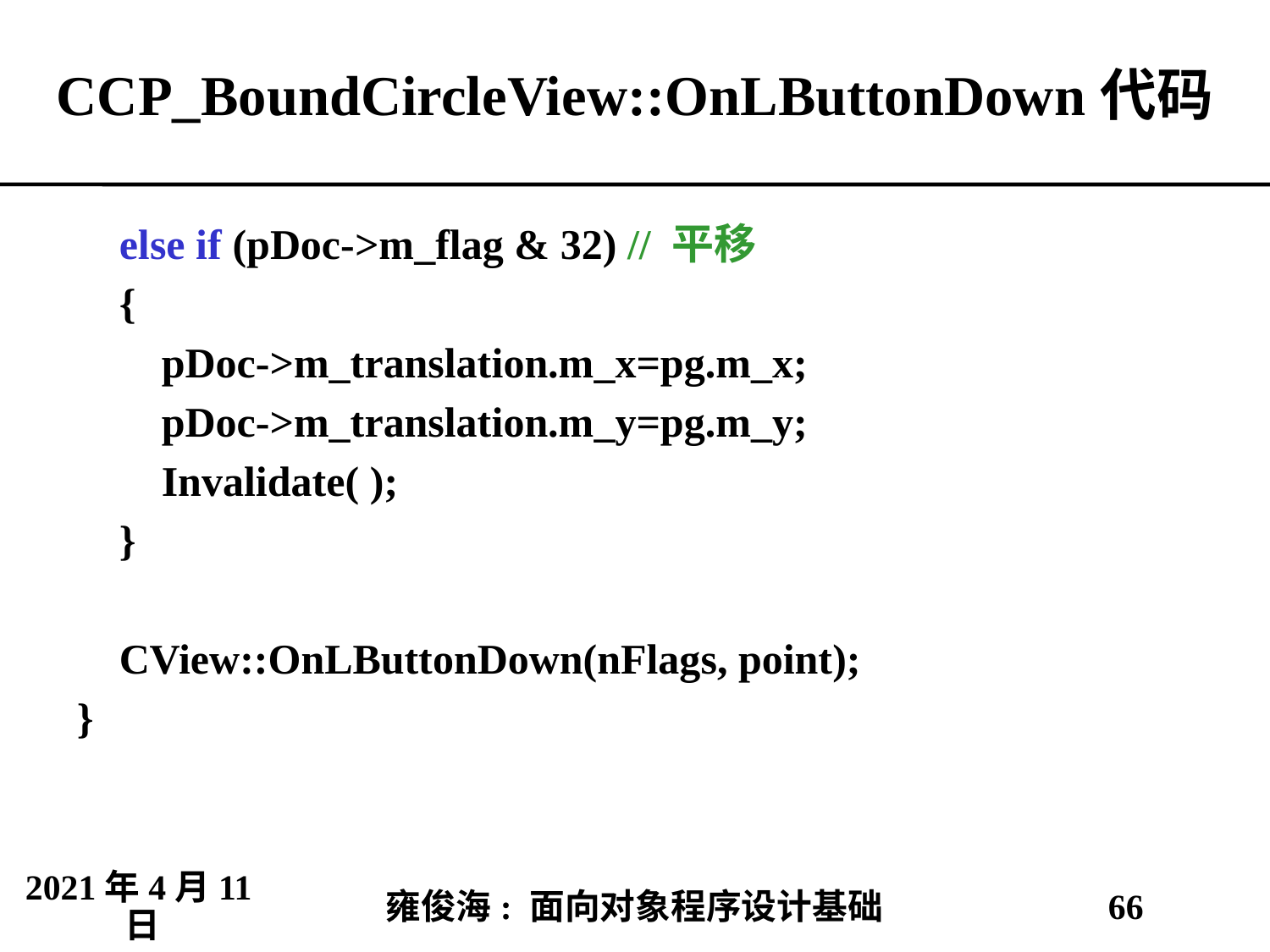

# CCP_BoundCircleView::OnLButtonDown代码

    else if (pDoc->m_flag & 32) // 平移
    {
        pDoc->m_translation.m_x=pg.m_x;
        pDoc->m_translation.m_y=pg.m_y;
        Invalidate( );
    }

    CView::OnLButtonDown(nFlags, point);
}
2021年4月11日
雍俊海: 面向对象程序设计基础
66